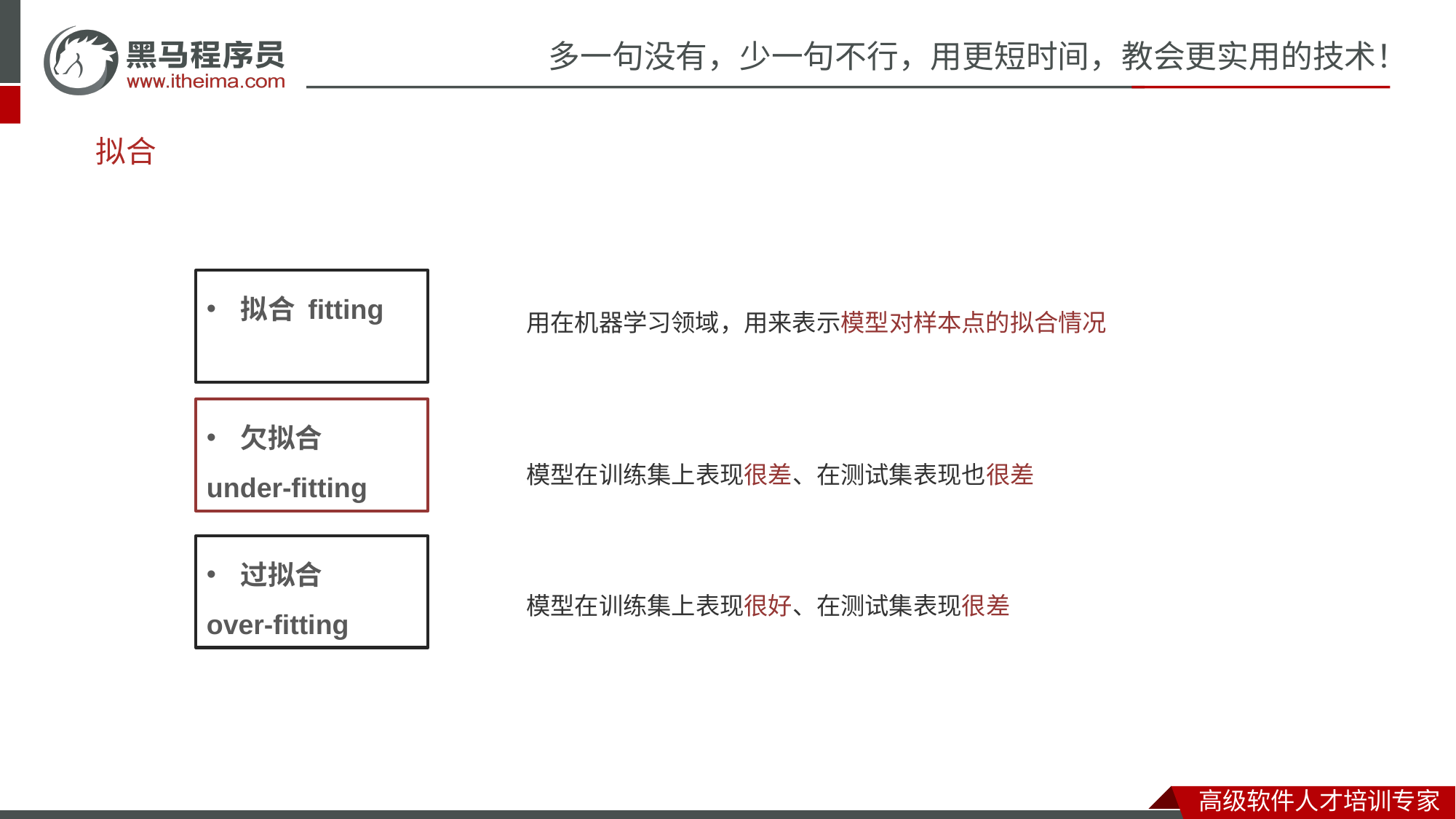

# 拟合
拟合 fitting
用在机器学习领域，用来表示模型对样本点的拟合情况
欠拟合
under-fitting
模型在训练集上表现很差、在测试集表现也很差

模型在训练集上表现很好、在测试集表现很差

过拟合
over-fitting